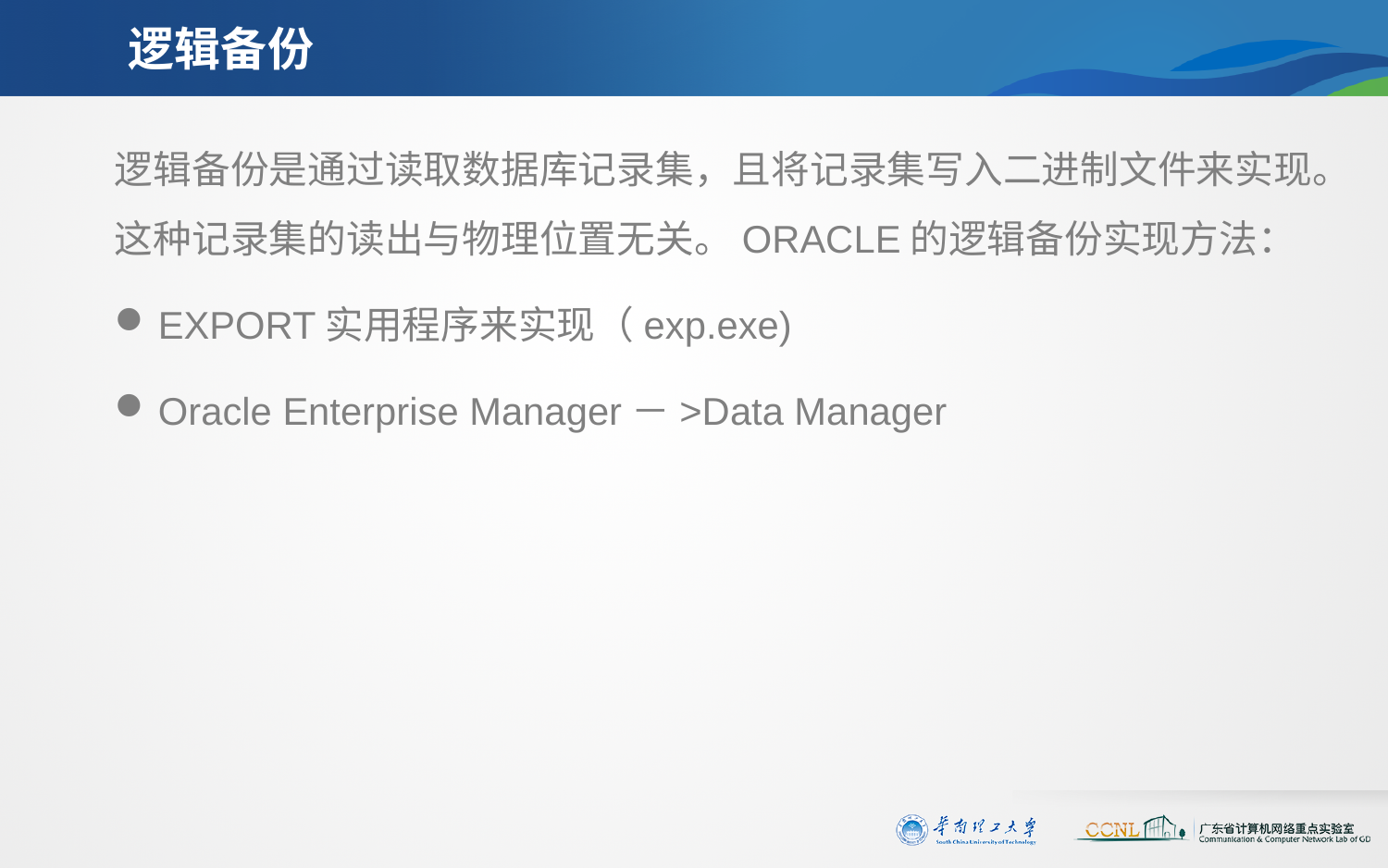

# 逻辑备份
逻辑备份是通过读取数据库记录集，且将记录集写入二进制文件来实现。这种记录集的读出与物理位置无关。ORACLE的逻辑备份实现方法：
EXPORT实用程序来实现（exp.exe)
Oracle Enterprise Manager－>Data Manager